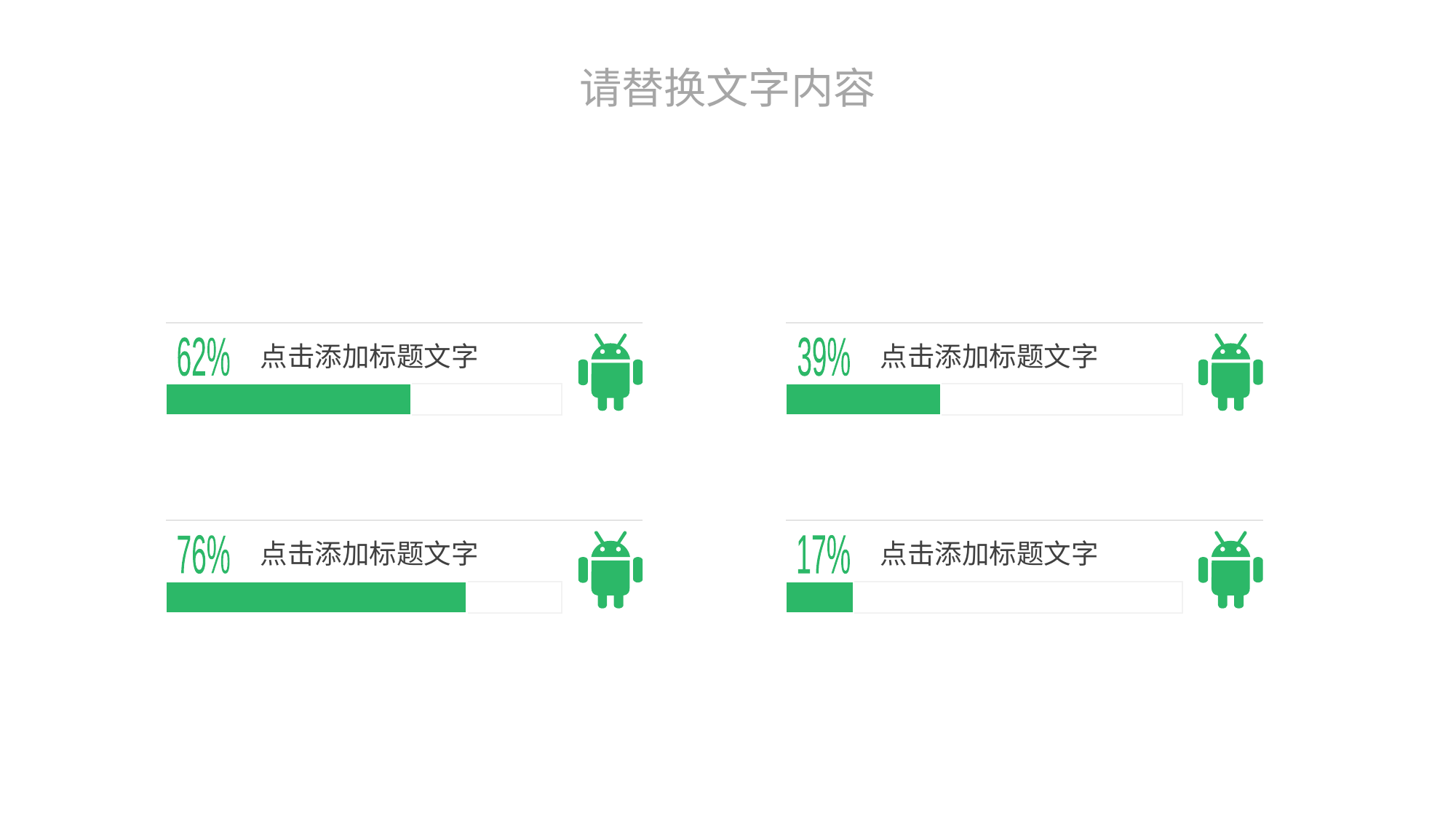

请替换文字内容
点击添加标题文字

62%

点击添加标题文字

39%

点击添加标题文字

76%

点击添加标题文字

17%